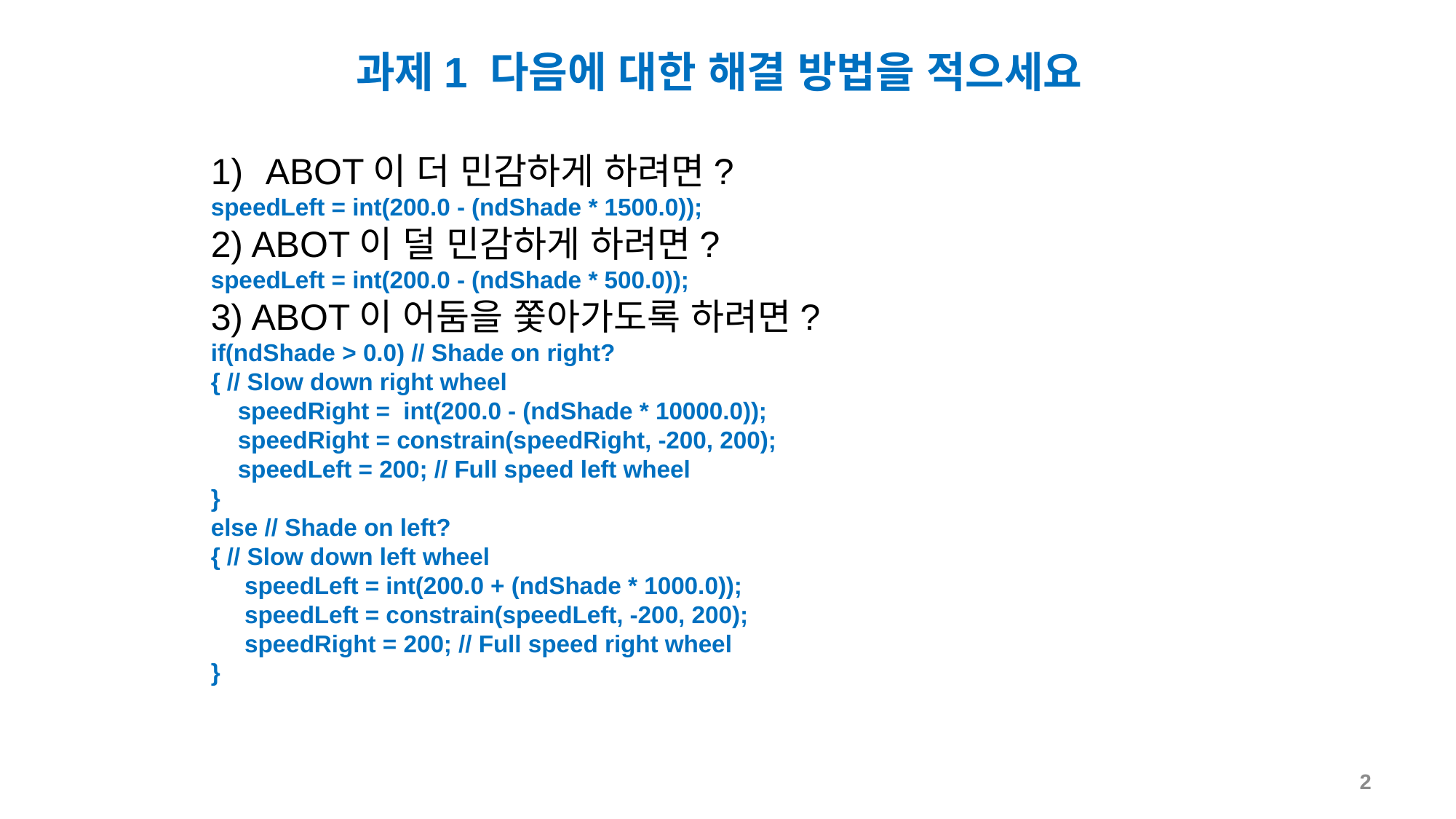

과제1 다음에 대한 해결 방법을 적으세요
ABOT이 더 민감하게 하려면?
speedLeft = int(200.0 - (ndShade * 1500.0));
2) ABOT이 덜 민감하게 하려면?
speedLeft = int(200.0 - (ndShade * 500.0));
3) ABOT이 어둠을 쫓아가도록 하려면?
if(ndShade > 0.0) // Shade on right?
{ // Slow down right wheel
    speedRight =  int(200.0 - (ndShade * 10000.0));
    speedRight = constrain(speedRight, -200, 200);
    speedLeft = 200; // Full speed left wheel
}
else // Shade on left?
{ // Slow down left wheel
     speedLeft = int(200.0 + (ndShade * 1000.0));
     speedLeft = constrain(speedLeft, -200, 200);
     speedRight = 200; // Full speed right wheel
}
2